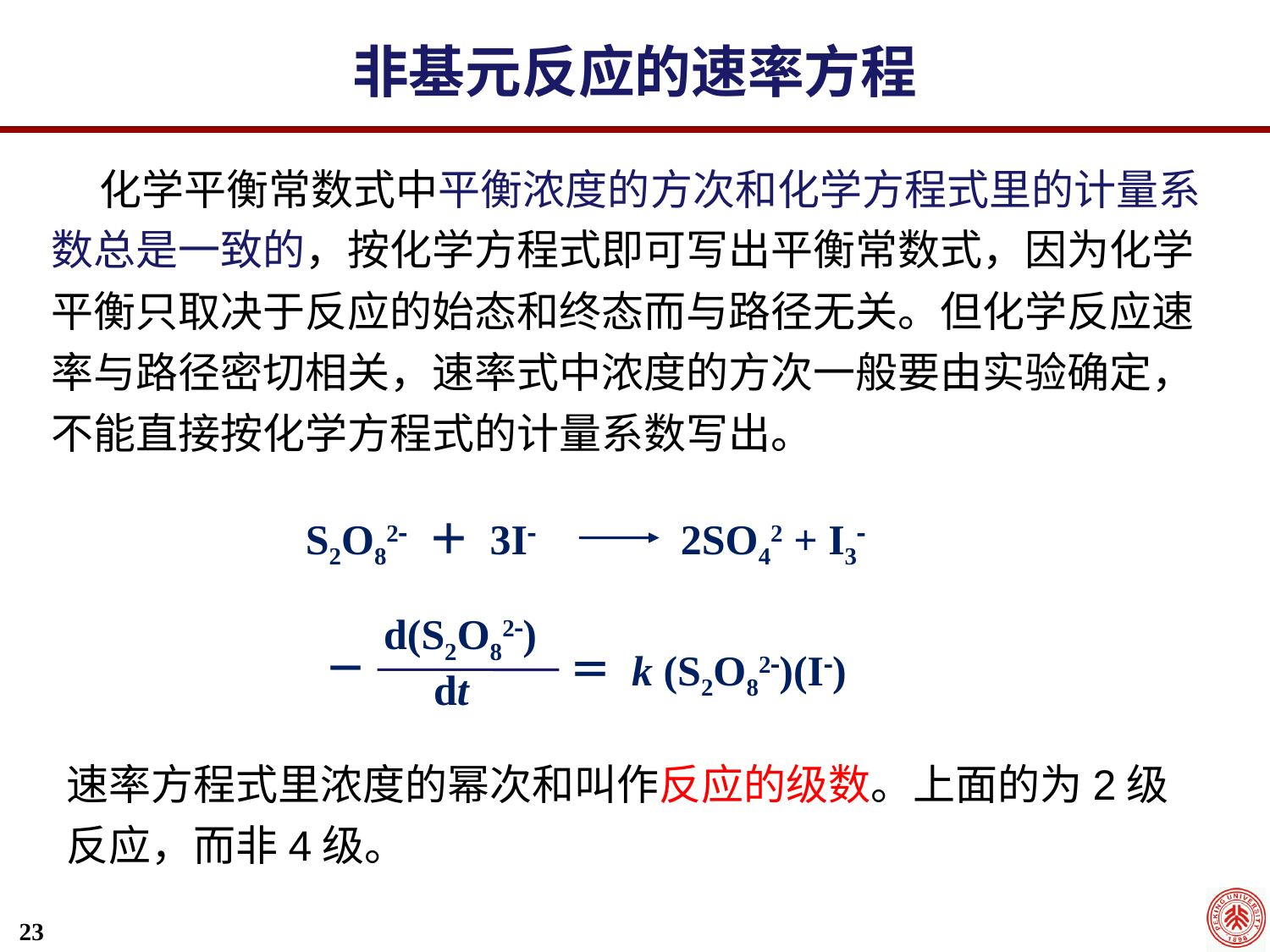

非基元反应的速率方程

    化学平衡常数式中平衡浓度的方次和化学方程式里的计量系数总是一致的，按化学方程式即可写出平衡常数式，因为化学平衡只取决于反应的始态和终态而与路径无关。但化学反应速率与路径密切相关，速率式中浓度的方次一般要由实验确定，不能直接按化学方程式的计量系数写出。
S2O82− ＋ 3I−
2SO42 + I3−

d(S2O82−)
－
＝ k (S2O82−)(I−)
  dt

速率方程式里浓度的幂次和叫作反应的级数。上面的为2级反应，而非4级。
23